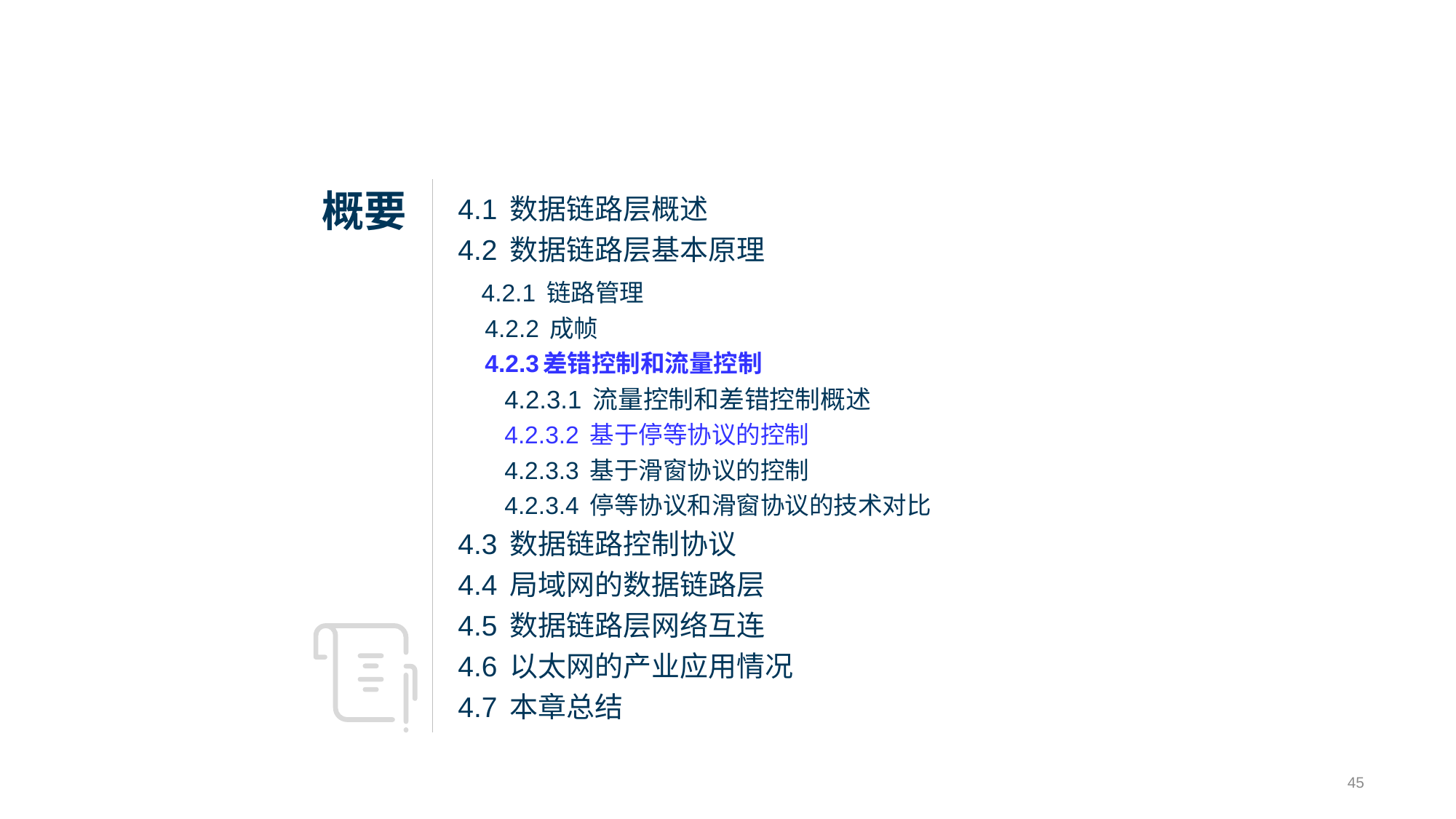

4.1 数据链路层概述
4.2 数据链路层基本原理
   4.2.1 链路管理
    4.2.2 成帧
    4.2.3差错控制和流量控制
4.2.3.1 流量控制和差错控制概述
4.2.3.2 基于停等协议的控制
4.2.3.3 基于滑窗协议的控制
4.2.3.4 停等协议和滑窗协议的技术对比
4.3 数据链路控制协议
4.4 局域网的数据链路层层
4.5 数据链路层网络互连
4.6 以太网的产业应用情况
4.7 本章总结
45